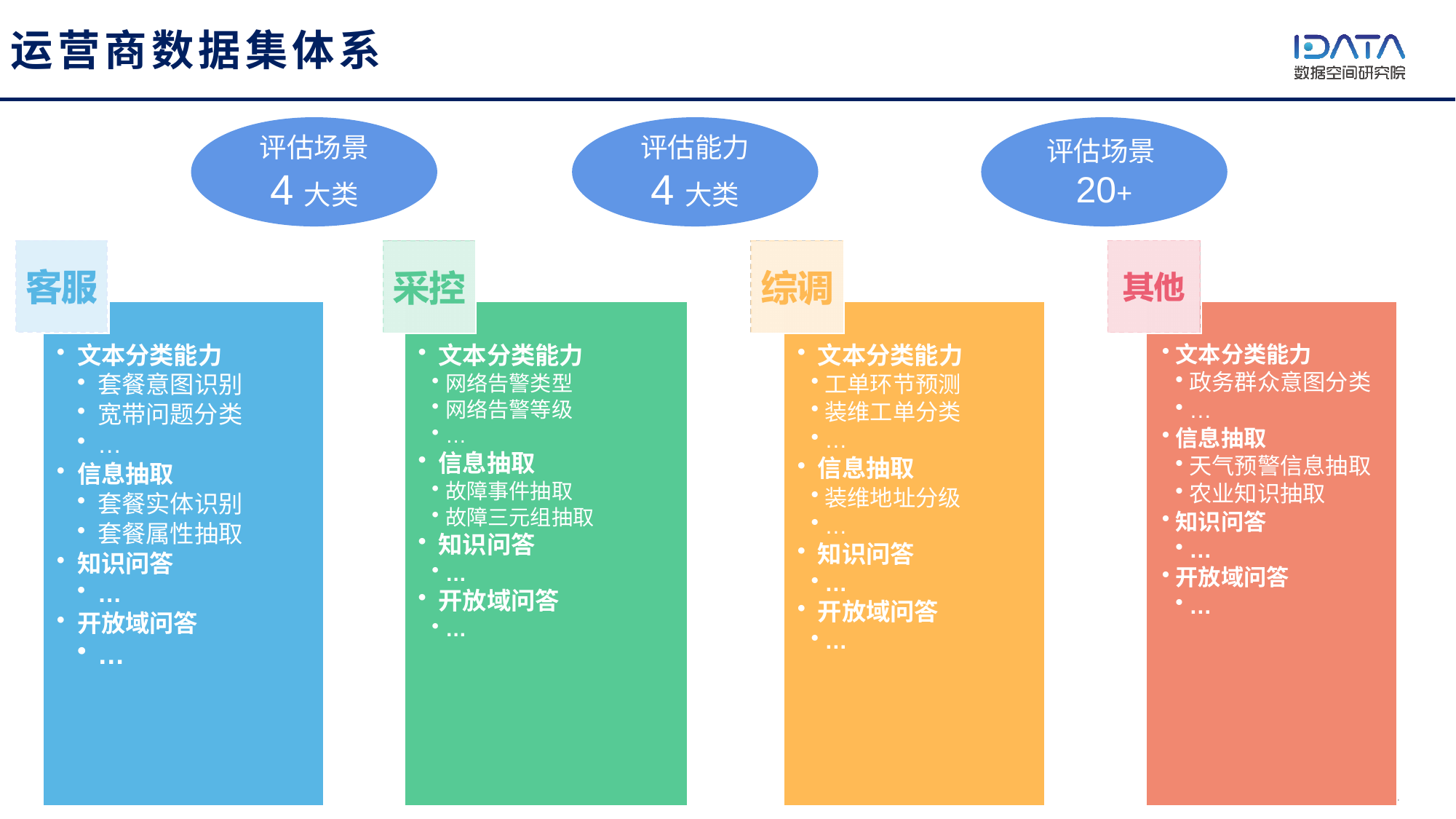

# 运营商数据集体系
评估场景
4大类
评估能力
4大类
评估场景20+

文本分类能力
套餐意图识别
宽带问题分类
…
信息抽取
套餐实体识别
套餐属性抽取
知识问答
…
开放域问答
…

文本分类能力
网络告警类型
网络告警等级
…
信息抽取
故障事件抽取
故障三元组抽取
知识问答
…
开放域问答
…

文本分类能力
工单环节预测
装维工单分类
…
信息抽取
装维地址分级
…
知识问答
…
开放域问答
…

文本分类能力
政务群众意图分类
…
信息抽取
天气预警信息抽取
农业知识抽取
知识问答
…
开放域问答
…